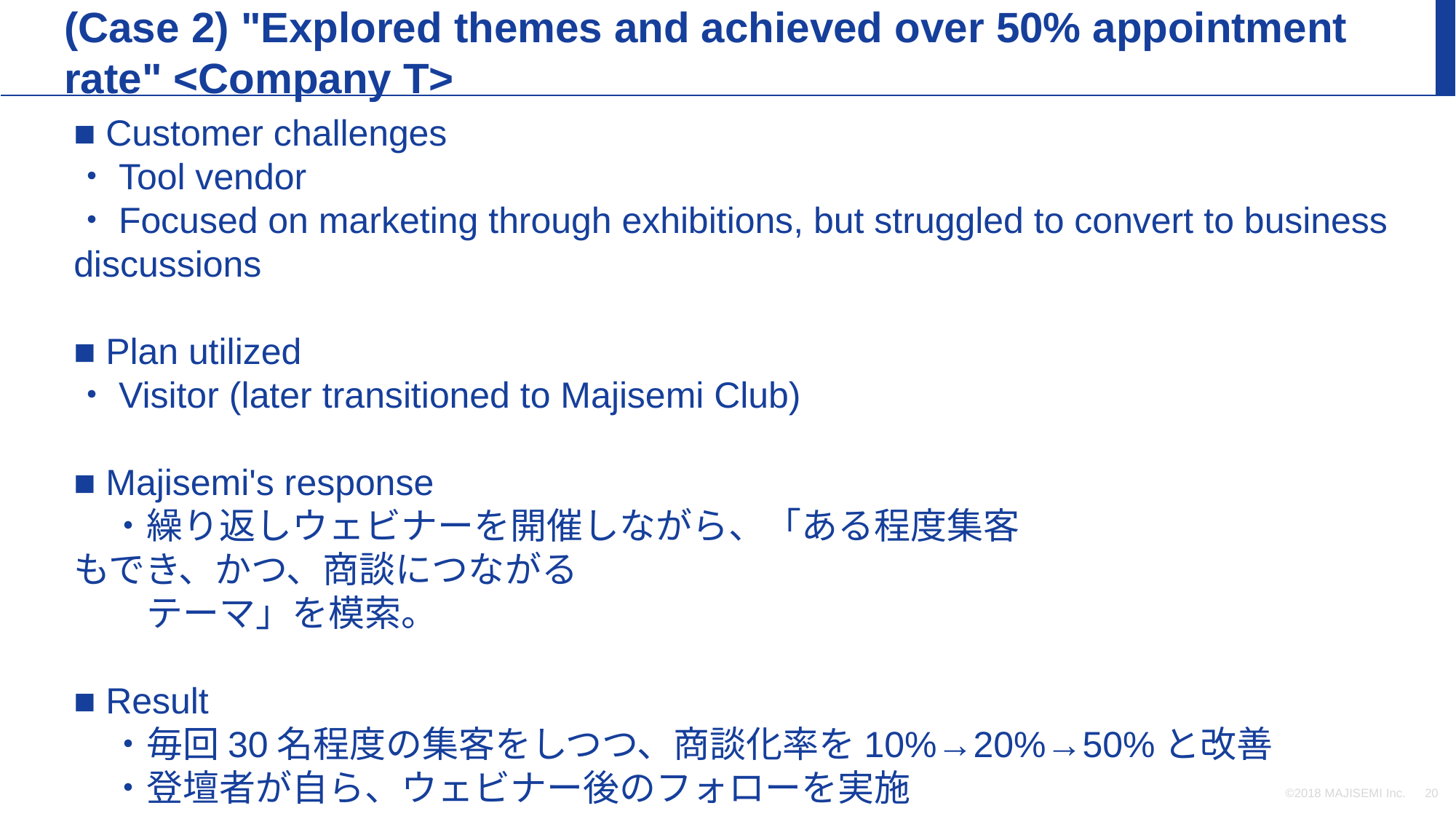

(Case 2) "Explored themes and achieved over 50% appointment rate" <Company T>
■ Customer challenges
・Tool vendor
・Focused on marketing through exhibitions, but struggled to convert to business discussions

■ Plan utilized
・Visitor (later transitioned to Majisemi Club)

■ Majisemi's response
　・繰り返しウェビナーを開催しながら、「ある程度集客
もでき、かつ、商談につながる
　　テーマ」を模索。

■ Result
　・毎回30名程度の集客をしつつ、商談化率を10%→20%→50%と改善
　・登壇者が自ら、ウェビナー後のフォローを実施
©2018 MAJISEMI Inc.
20